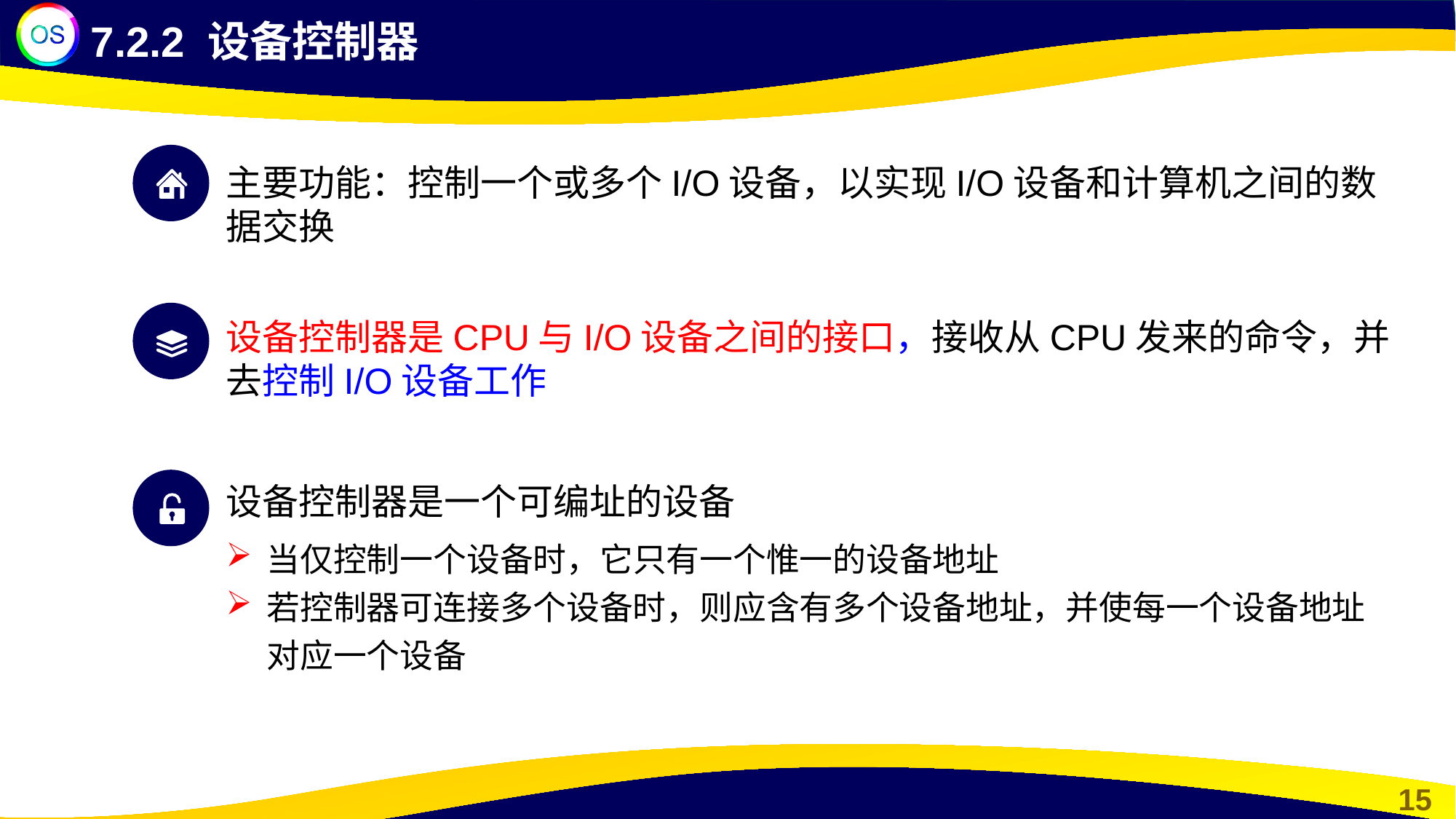

7.2.2 设备控制器

主要功能：控制一个或多个I/O设备，以实现I/O设备和计算机之间的数据交换

设备控制器是CPU与I/O设备之间的接口，接收从CPU发来的命令，并去控制I/O设备工作

设备控制器是一个可编址的设备

当仅控制一个设备时，它只有一个惟一的设备地址
若控制器可连接多个设备时，则应含有多个设备地址，并使每一个设备地址对应一个设备